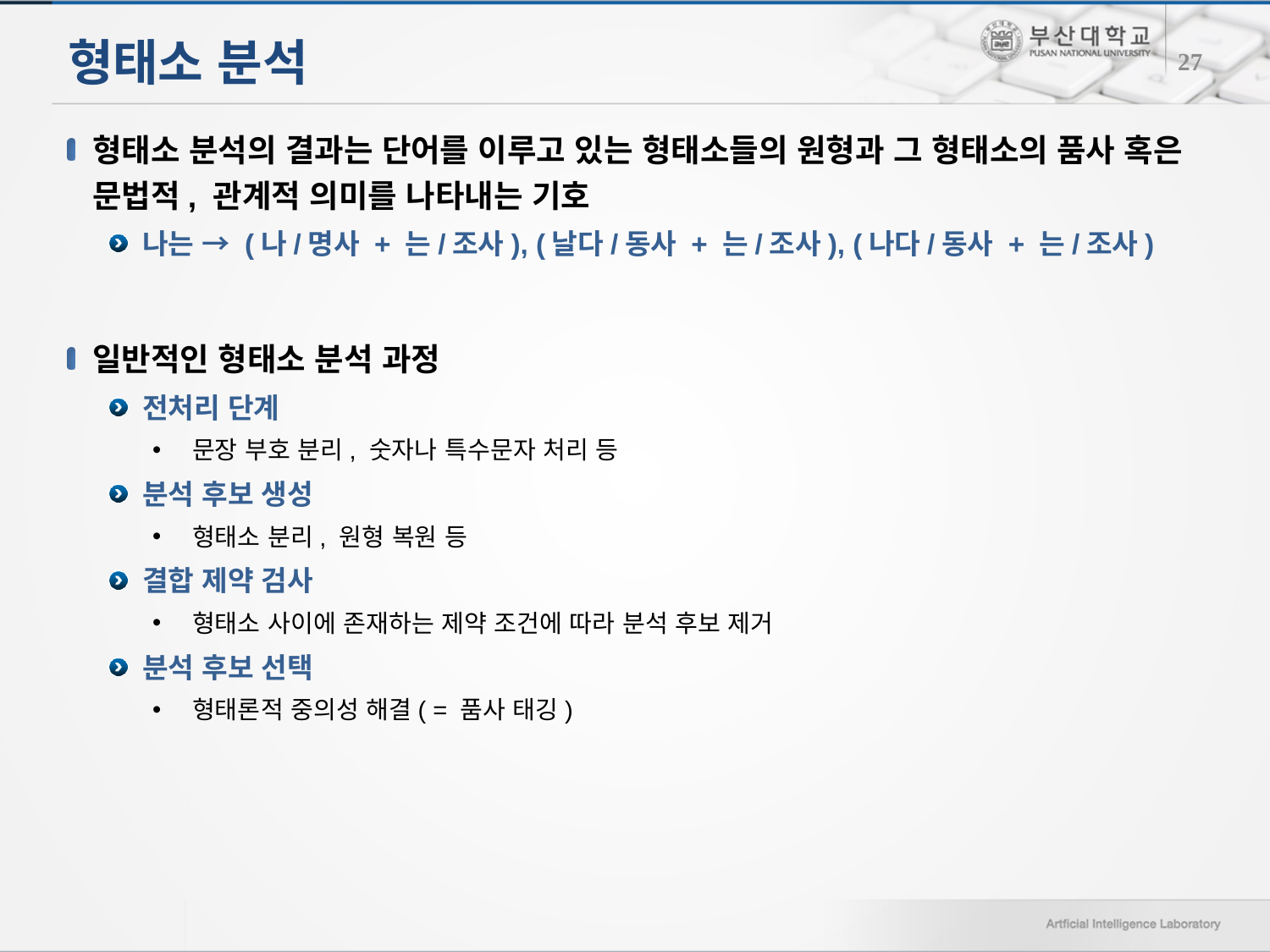

# 형태소 분석
27
형태소 분석의 결과는 단어를 이루고 있는 형태소들의 원형과 그 형태소의 품사 혹은 문법적, 관계적 의미를 나타내는 기호
나는 → (나/명사 + 는/조사), (날다/동사 + 는/조사), (나다/동사 + 는/조사)

일반적인 형태소 분석 과정
전처리 단계
문장 부호 분리, 숫자나 특수문자 처리 등
분석 후보 생성
형태소 분리, 원형 복원 등
결합 제약 검사
형태소 사이에 존재하는 제약 조건에 따라 분석 후보 제거
분석 후보 선택
형태론적 중의성 해결( = 품사 태깅)